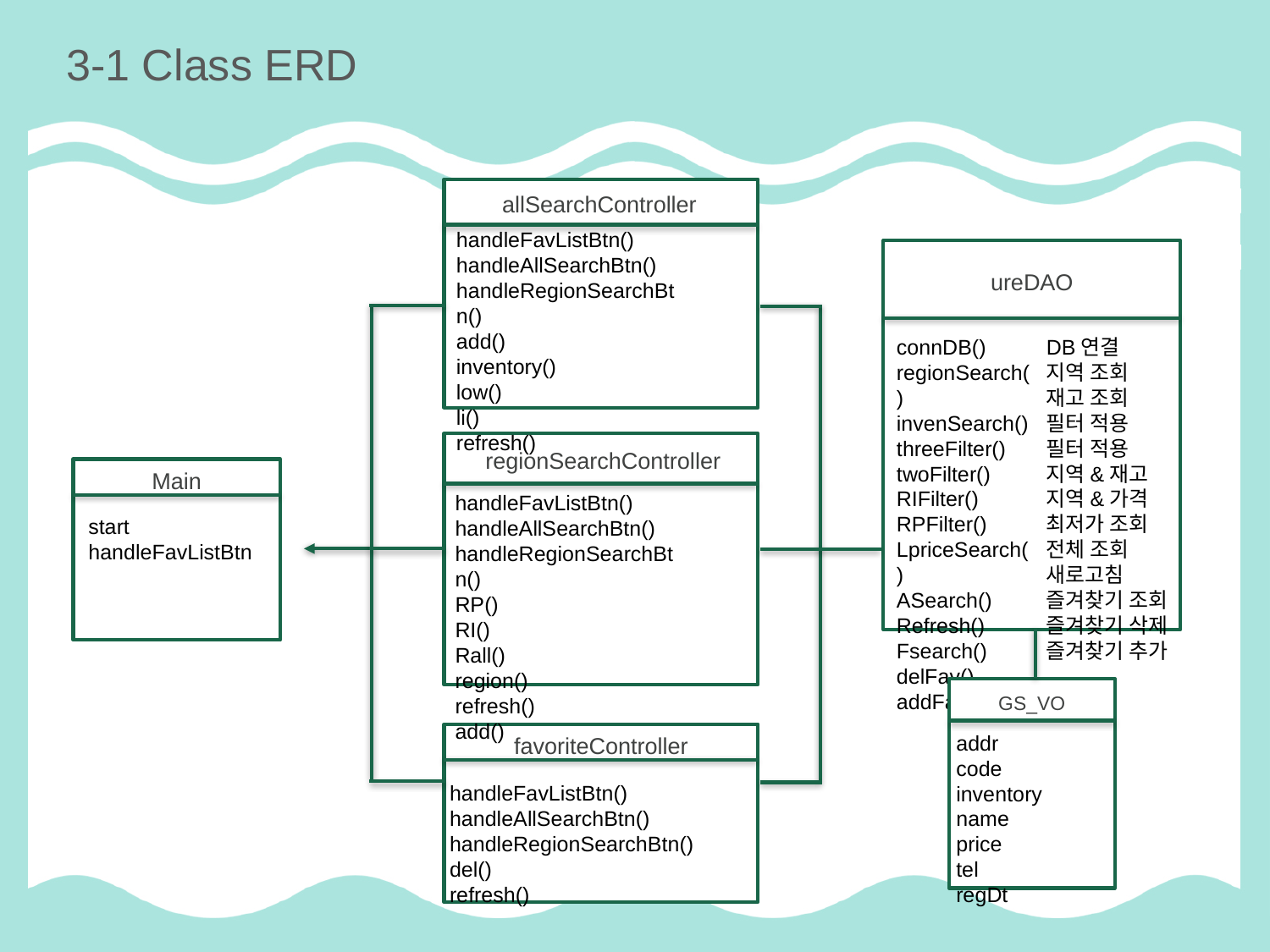

# 3-1 Class ERD

allSearchController
handleFavListBtn()
handleAllSearchBtn()
handleRegionSearchBtn()
add()
inventory()
low()
li()
refresh()

ureDAO
connDB()
regionSearch()
invenSearch()
threeFilter()
twoFilter()
RIFilter()
RPFilter()
LpriceSearch()
ASearch()
Refresh()
Fsearch()
delFav()
addFav()
DB연결
지역 조회
재고 조회
필터 적용
필터 적용
지역&재고
지역&가격
최저가 조회
전체 조회
새로고침
즐겨찾기 조회
즐겨찾기 삭제
즐겨찾기 추가

regionSearchController
handleFavListBtn()
handleAllSearchBtn()
handleRegionSearchBtn()
RP()
RI()
Rall()
region()
refresh()
add()

Main
start
handleFavListBtn

GS_VO
addr
code
inventory
name
price
tel
regDt

favoriteController
handleFavListBtn()
handleAllSearchBtn()
handleRegionSearchBtn()
del()
refresh()